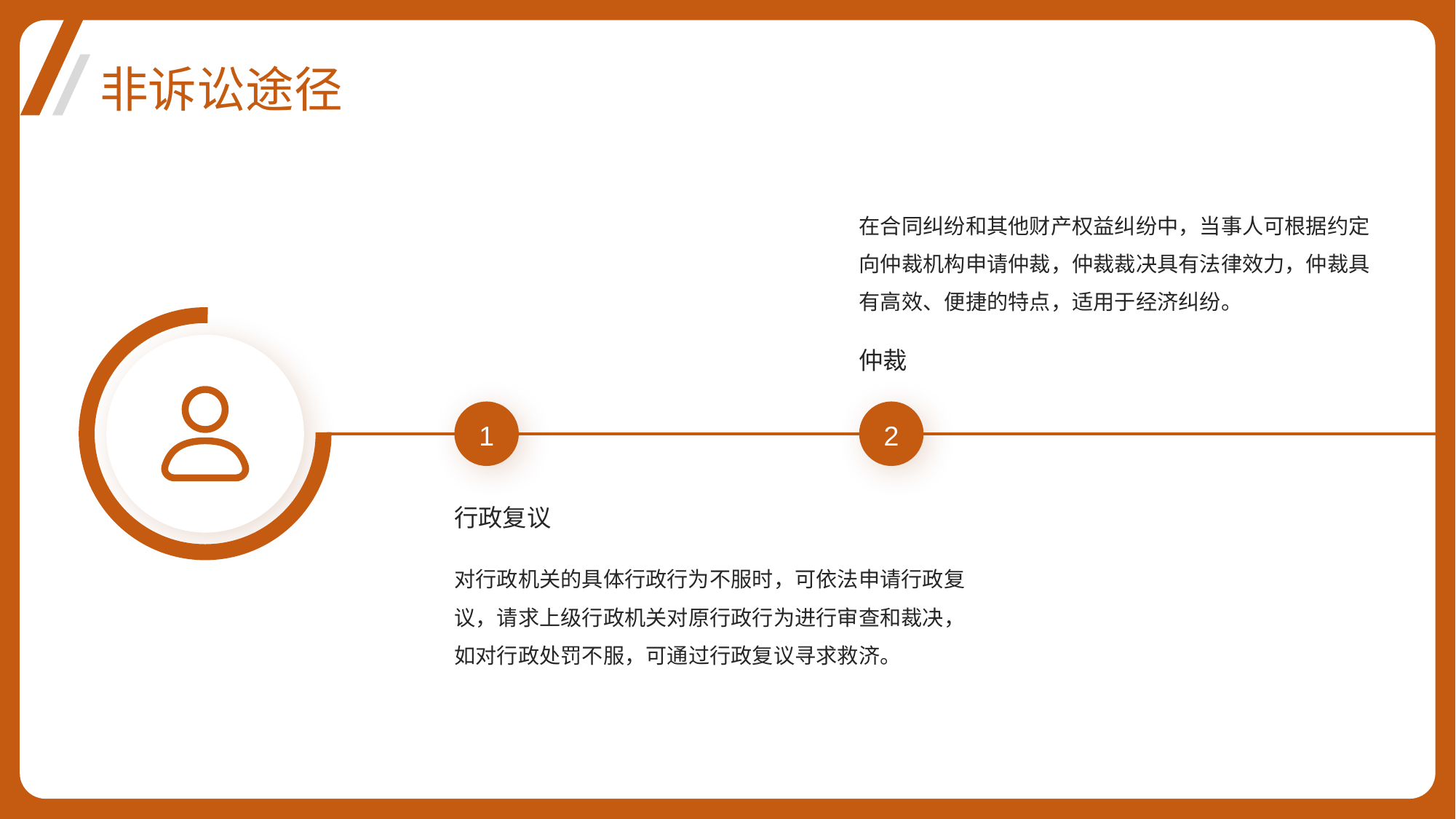

非诉讼途径
在合同纠纷和其他财产权益纠纷中，当事人可根据约定向仲裁机构申请仲裁，仲裁裁决具有法律效力，仲裁具有高效、便捷的特点，适用于经济纠纷。

仲裁

1
2
行政复议
对行政机关的具体行政行为不服时，可依法申请行政复议，请求上级行政机关对原行政行为进行审查和裁决，如对行政处罚不服，可通过行政复议寻求救济。